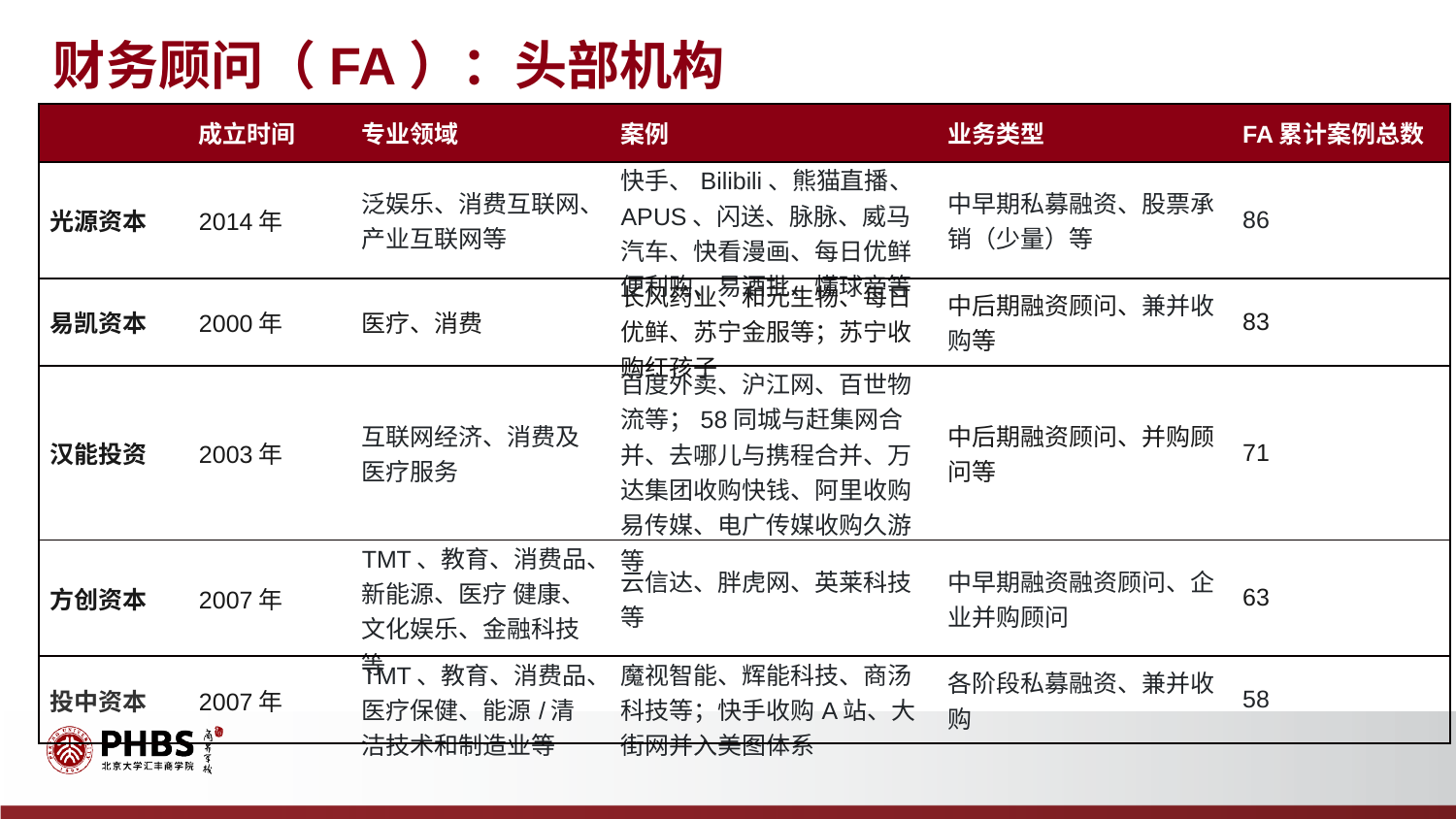

财务顾问（FA）：头部机构
|  | 成立时间 | 专业领域 | 案例 | 业务类型 | FA累计案例总数 |
| --- | --- | --- | --- | --- | --- |
| 光源资本 | 2014年 | 泛娱乐、消费互联网、产业互联网等 | 快手、Bilibili、熊猫直播、APUS、闪送、脉脉、威马汽车、快看漫画、每日优鲜便利购、易酒批、懂球帝等 | 中早期私募融资、股票承销（少量）等 | 86 |
| 易凯资本 | 2000年 | 医疗、消费 | 长风药业、和元生物、每日优鲜、苏宁金服等；苏宁收购红孩子 | 中后期融资顾问、兼并收购等 | 83 |
| 汉能投资 | 2003年 | 互联网经济、消费及医疗服务 | 百度外卖、沪江网、百世物流等；58同城与赶集网合并、去哪儿与携程合并、万达集团收购快钱、阿里收购易传媒、电广传媒收购久游等 | 中后期融资顾问、并购顾问等 | 71 |
| 方创资本 | 2007年 | TMT、教育、消费品、新能源、医疗 健康、文化娱乐、金融科技等 | 云信达、胖虎网、英莱科技等 | 中早期融资融资顾问、企业并购顾问 | 63 |
| 投中资本 | 2007年 | TMT、教育、消费品、医疗保健、能源/清洁技术和制造业等 | 魔视智能、辉能科技、商汤科技等；快手收购A站、大街网并入美图体系 | 各阶段私募融资、兼并收购 | 58 |